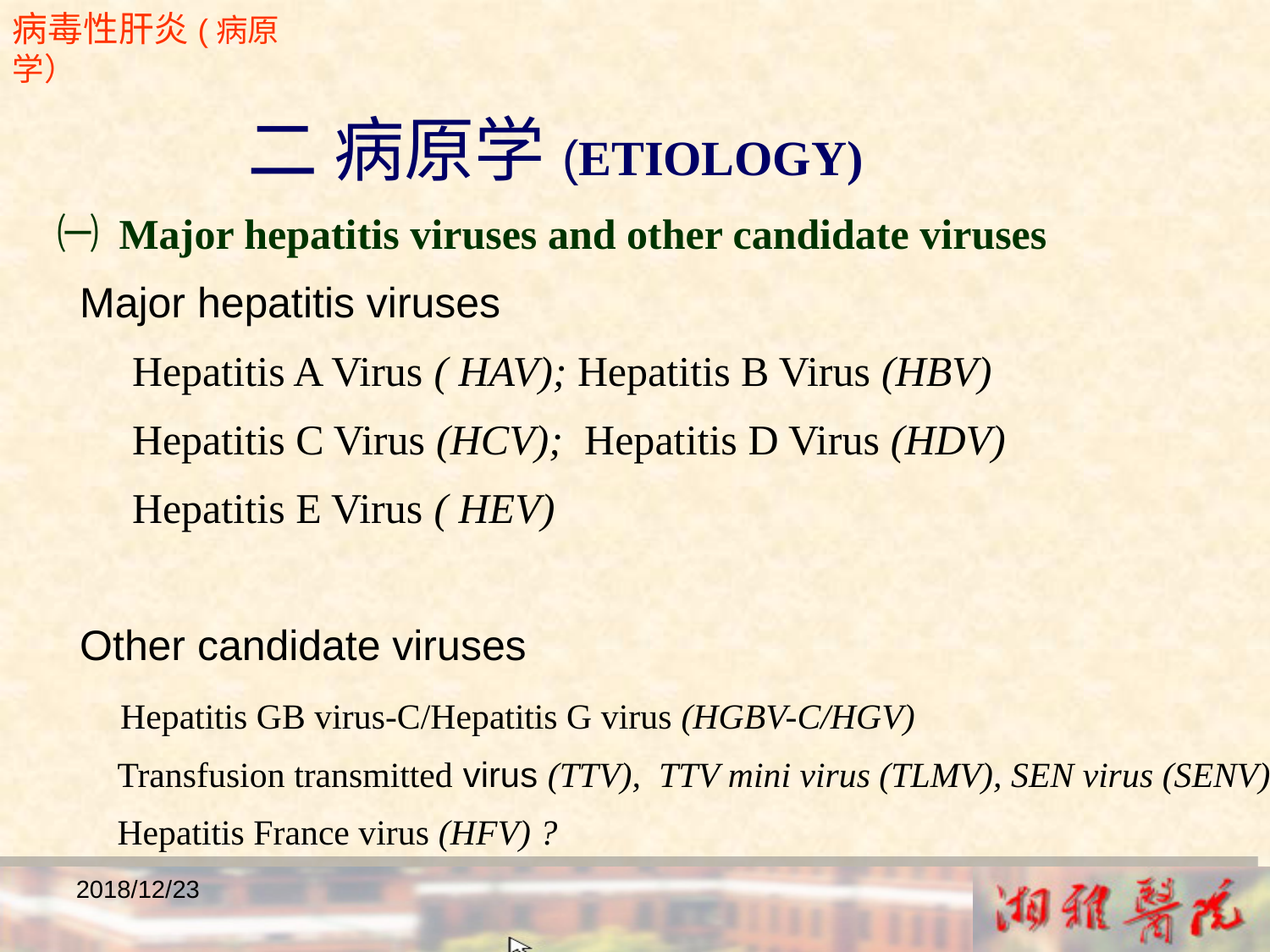

病毒性肝炎(病原学）
                     二 病原学(ETIOLOGY)
 ㈠ Major hepatitis viruses and other candidate viruses
    Major hepatitis viruses
        Hepatitis A Virus ( HAV); Hepatitis B Virus (HBV)
        Hepatitis C Virus (HCV);  Hepatitis D Virus (HDV)
        Hepatitis E Virus ( HEV)

    Other candidate viruses
       Hepatitis GB virus-C/Hepatitis G virus (HGBV-C/HGV)
         Transfusion transmitted virus (TTV),  TTV mini virus (TLMV), SEN virus (SENV)
         Hepatitis France virus (HFV) ?

2018/12/23